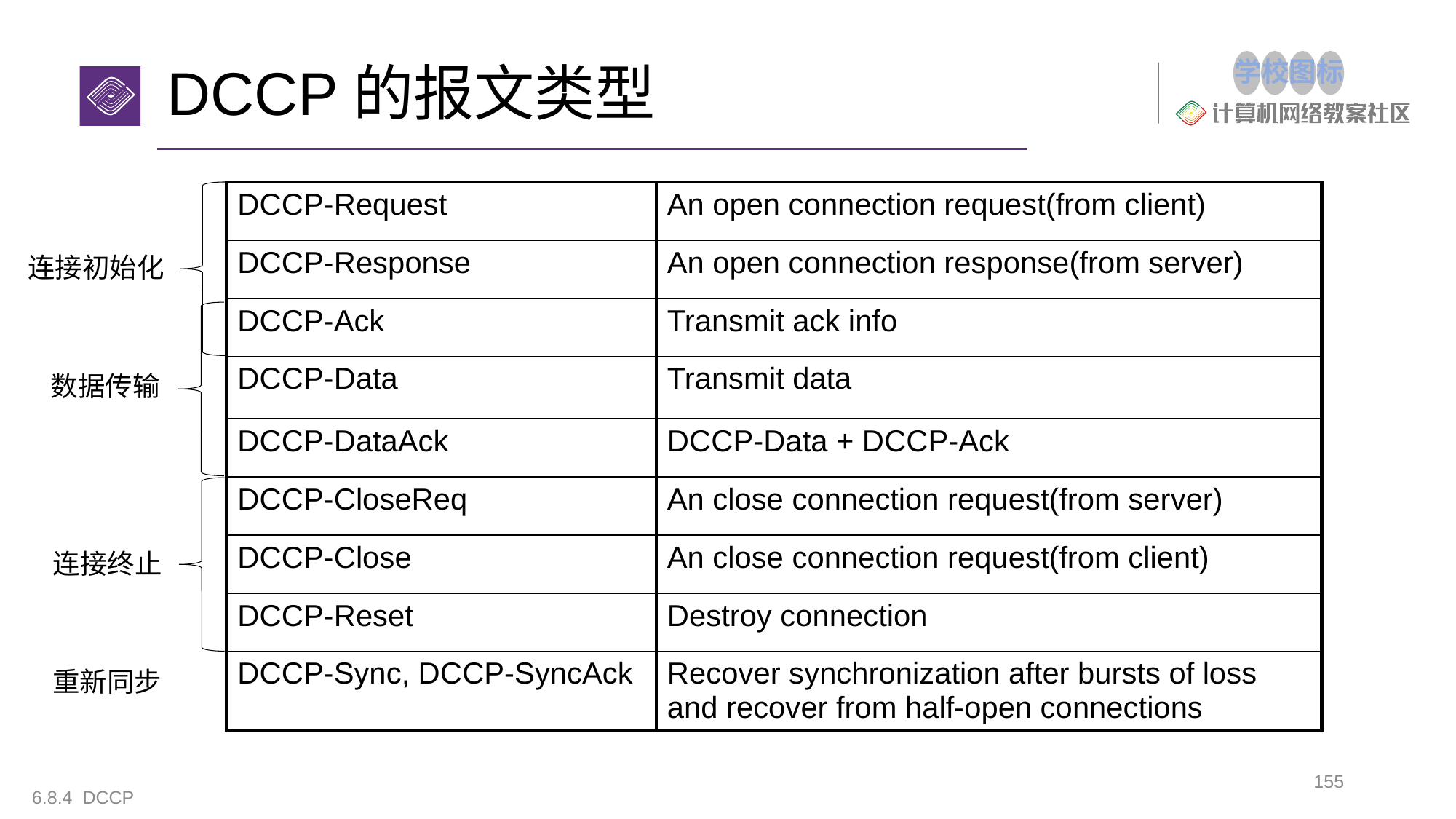

# DCCP的报文类型

| DCCP-Request | An open connection request(from client) |
| --- | --- |
| DCCP-Response | An open connection response(from server) |
| DCCP-Ack | Transmit ack info |
| DCCP-Data | Transmit data |
| DCCP-DataAck | DCCP-Data + DCCP-Ack |
| DCCP-CloseReq | An close connection request(from server) |
| DCCP-Close | An close connection request(from client) |
| DCCP-Reset | Destroy connection |
| DCCP-Sync, DCCP-SyncAck | Recover synchronization after bursts of loss and recover from half-open connections |
连接初始化

数据传输

连接终止
重新同步
155
6.8.4  DCCP